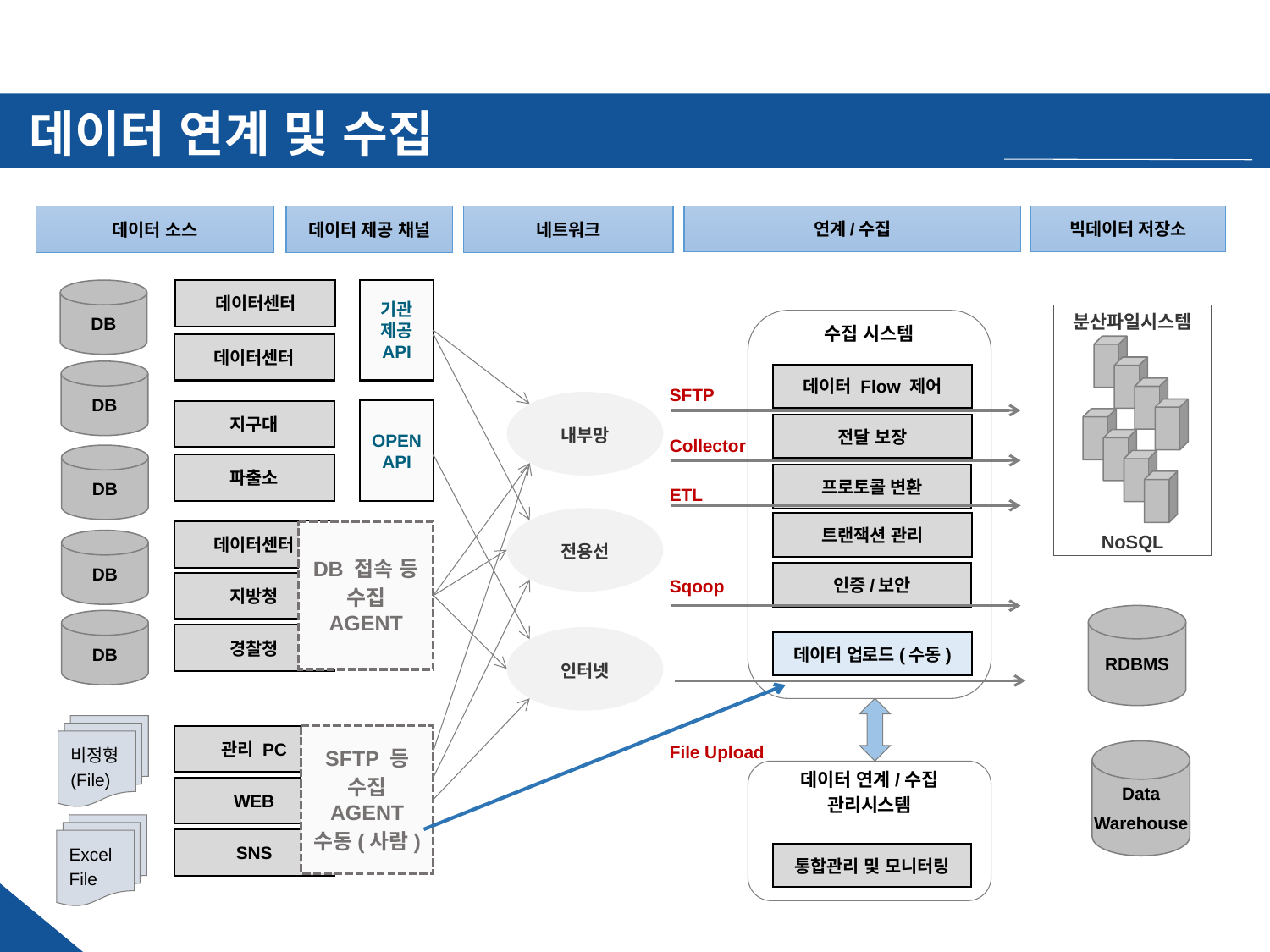

# 데이터 연계 및 수집
데이터 소스
데이터 제공 채널
네트워크
연계/수집
빅데이터 저장소
DB
기관
제공
API
데이터센터
분산파일시스템

NoSQL
수집 시스템
데이터센터

DB
데이터 Flow 제어
SFTP

Collector

ETL

Sqoop

File Upload

내부망

OPEN
API
지구대

전달 보장

DB

파출소
프로토콜 변환

전용선
트랜잭션 관리
데이터센터
DB 접속 등
수집 AGENT
DB
인증/보안
지방청
RDBMS
DB
경찰청
인터넷
데이터 업로드(수동)

비정형
(File)
SFTP 등
수집 AGENT
수동(사람)
관리 PC
Data
Warehouse
데이터 연계/수집
관리시스템
WEB
Excel
File
SNS
통합관리 및 모니터링